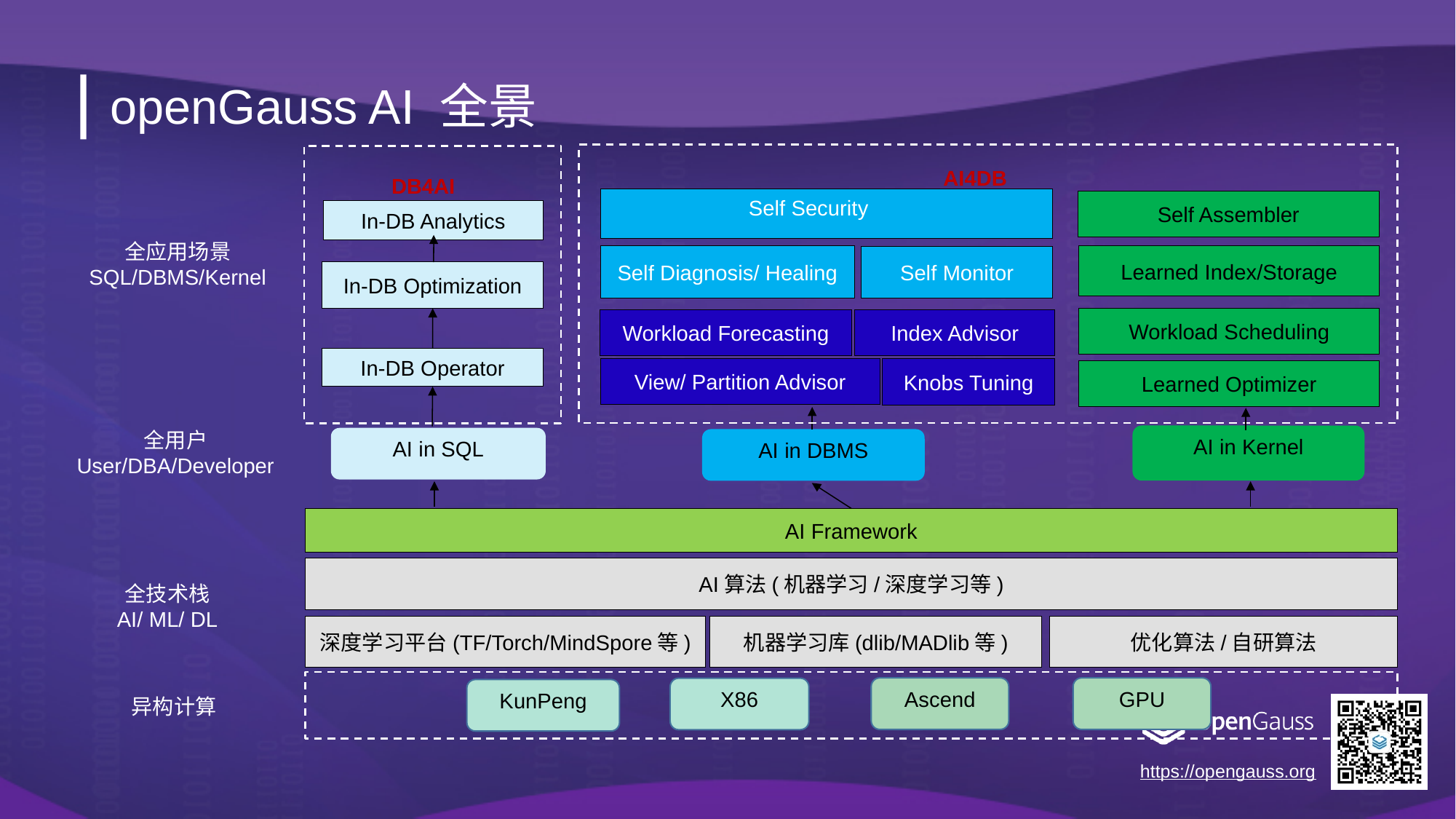

openGauss AI 全景
AI4DB
DB4AI

Self Security
Self Assembler
In-DB Analytics
全应用场景
SQL/DBMS/Kernel
Self Diagnosis/ Healing
Learned Index/Storage
Self Monitor
In-DB Optimization
Workload Scheduling
Workload Forecasting
Index Advisor
In-DB Operator
Knobs Tuning
View/ Partition Advisor
Learned Optimizer
全用户
User/DBA/Developer
AI in Kernel
AI in SQL
AI in DBMS
AI Framework
AI算法(机器学习/深度学习等)
全技术栈
AI/ ML/ DL
深度学习平台(TF/Torch/MindSpore等)
机器学习库(dlib/MADlib等)
优化算法/自研算法

Ascend
GPU
X86
KunPeng
异构计算